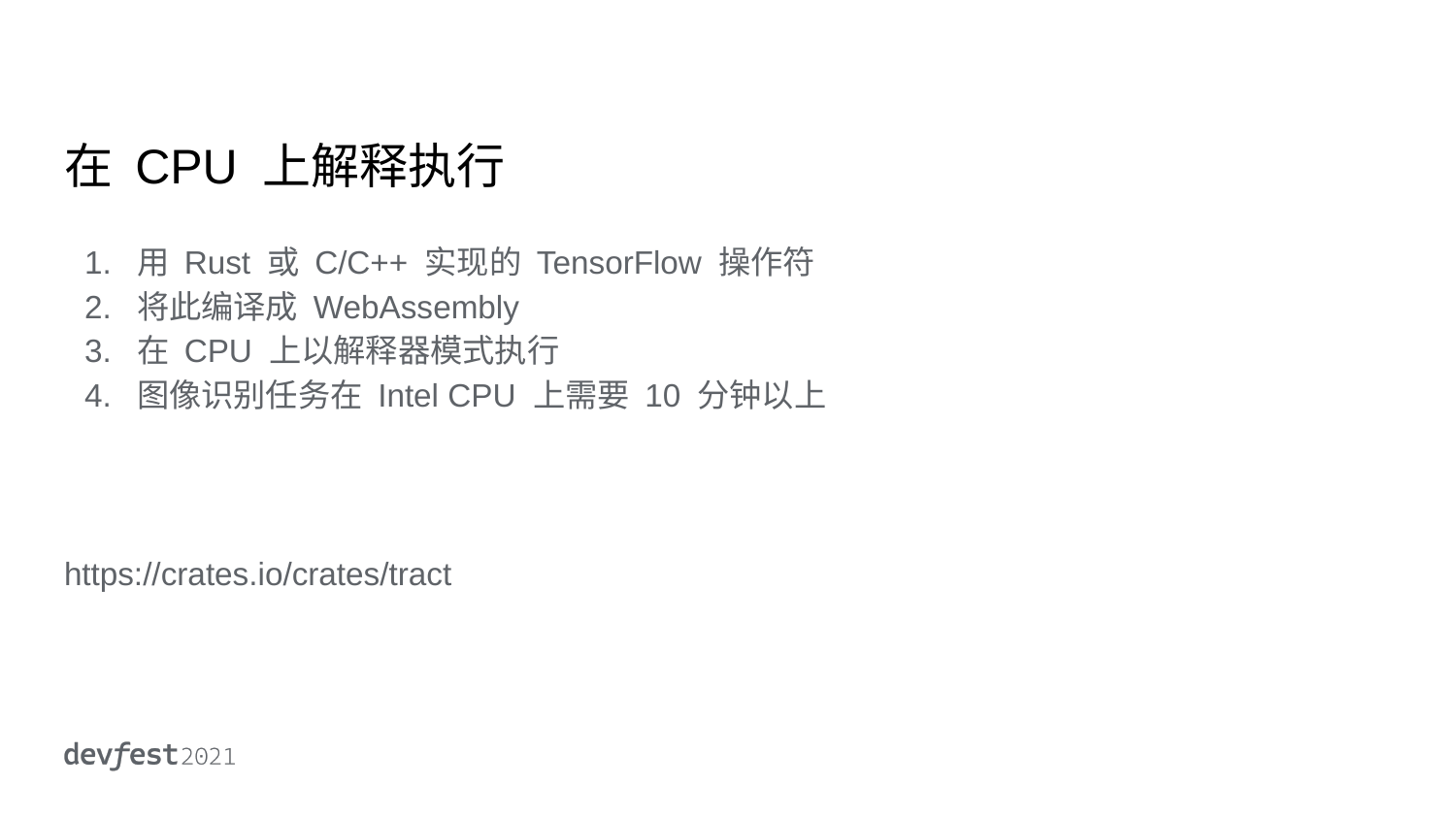

# 在 CPU 上解释执行
用 Rust 或 C/C++ 实现的 TensorFlow 操作符
将此编译成 WebAssembly
在 CPU 上以解释器模式执行
图像识别任务在 Intel CPU 上需要 10 分钟以上

https://crates.io/crates/tract